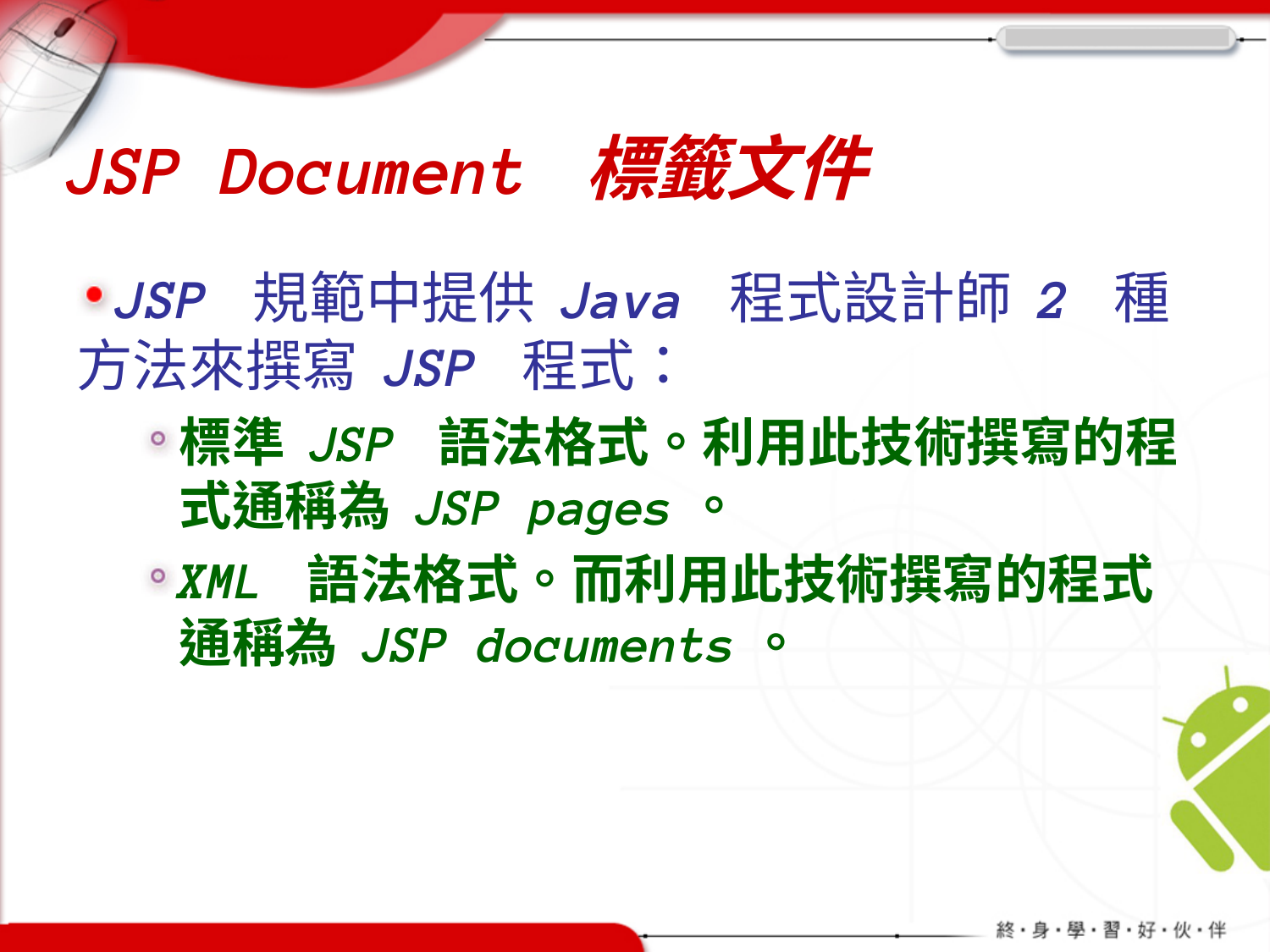

# JSP Document 標籤文件
JSP 規範中提供 Java 程式設計師 2 種方法來撰寫 JSP 程式：
標準 JSP 語法格式。利用此技術撰寫的程式通稱為 JSP pages。
XML 語法格式。而利用此技術撰寫的程式通稱為 JSP documents。